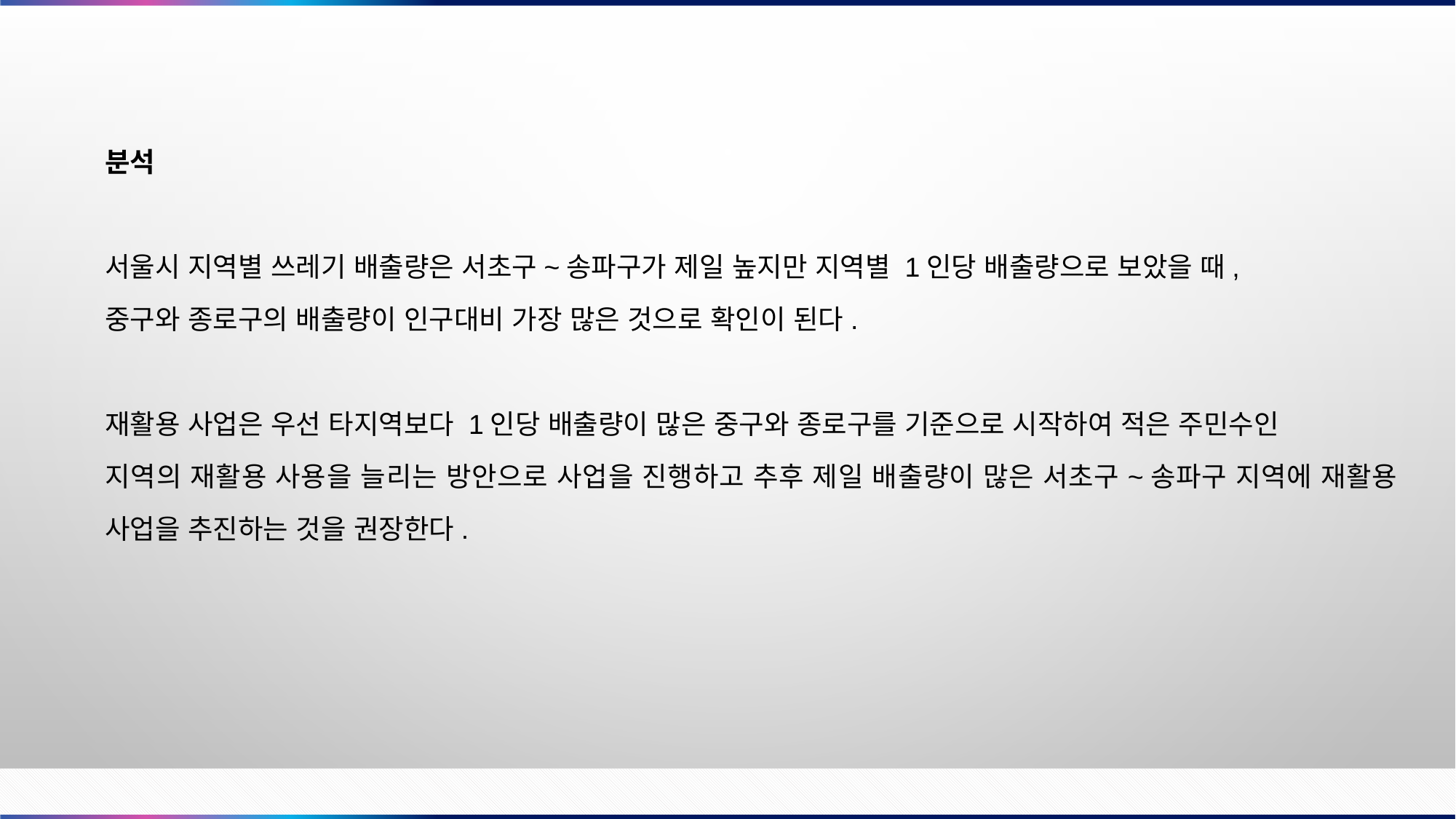

분석

서울시 지역별 쓰레기 배출량은 서초구~송파구가 제일 높지만 지역별 1인당 배출량으로 보았을 때,
중구와 종로구의 배출량이 인구대비 가장 많은 것으로 확인이 된다.

재활용 사업은 우선 타지역보다 1인당 배출량이 많은 중구와 종로구를 기준으로 시작하여 적은 주민수인
지역의 재활용 사용을 늘리는 방안으로 사업을 진행하고 추후 제일 배출량이 많은 서초구~송파구 지역에 재활용 사업을 추진하는 것을 권장한다.